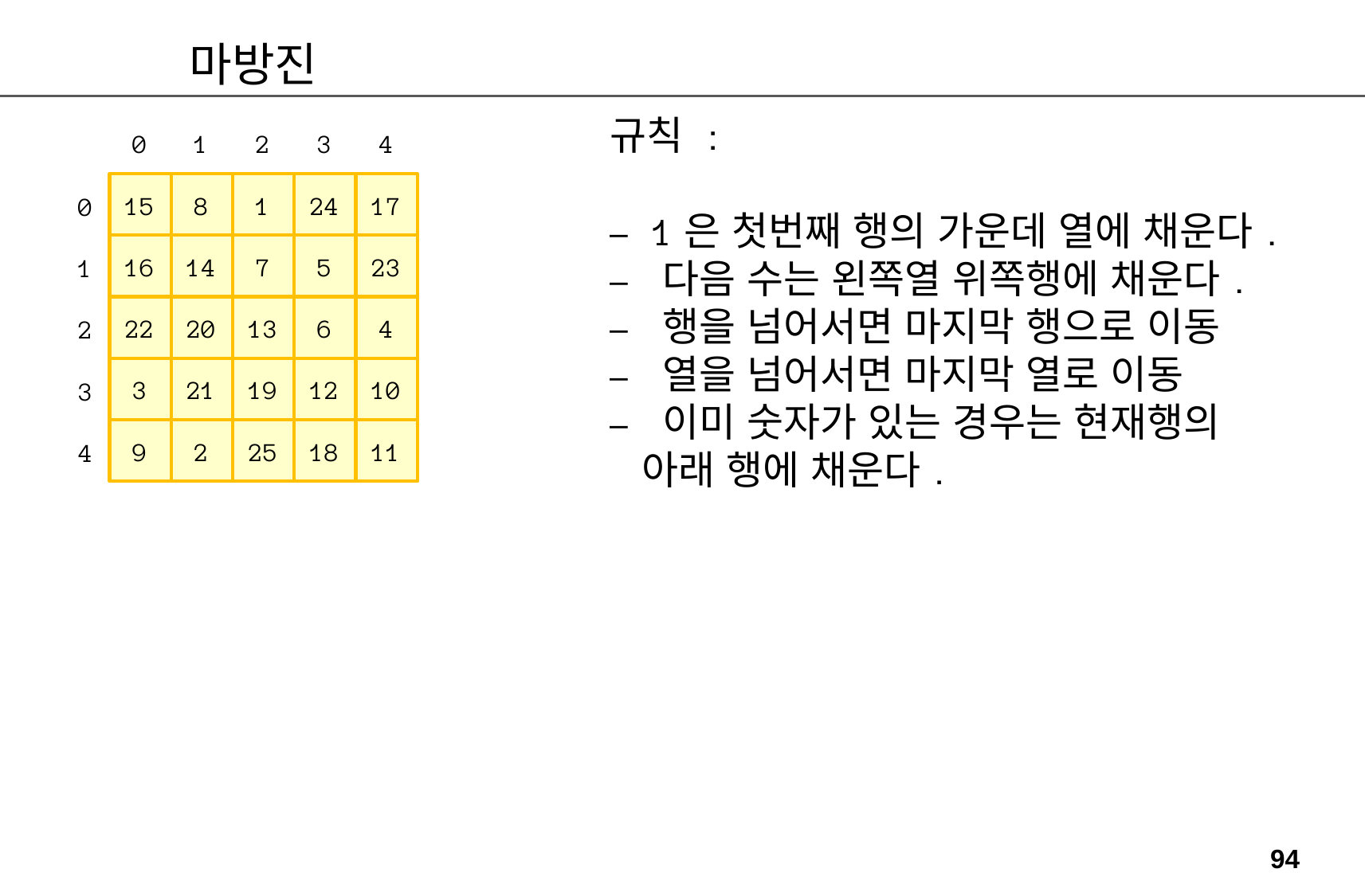

마방진
규칙 :

- 1은 첫번째 행의 가운데 열에 채운다.
- 다음 수는 왼쪽열 위쪽행에 채운다.
- 행을 넘어서면 마지막 행으로 이동
- 열을 넘어서면 마지막 열로 이동
- 이미 숫자가 있는 경우는 현재행의
  아래 행에 채운다.

0
1
2
3
4
15
8
1
24
17
0
16
14
7
5
23
1
22
20
13
6
4
2
3
21
19
12
10
3
9
2
25
18
11
4